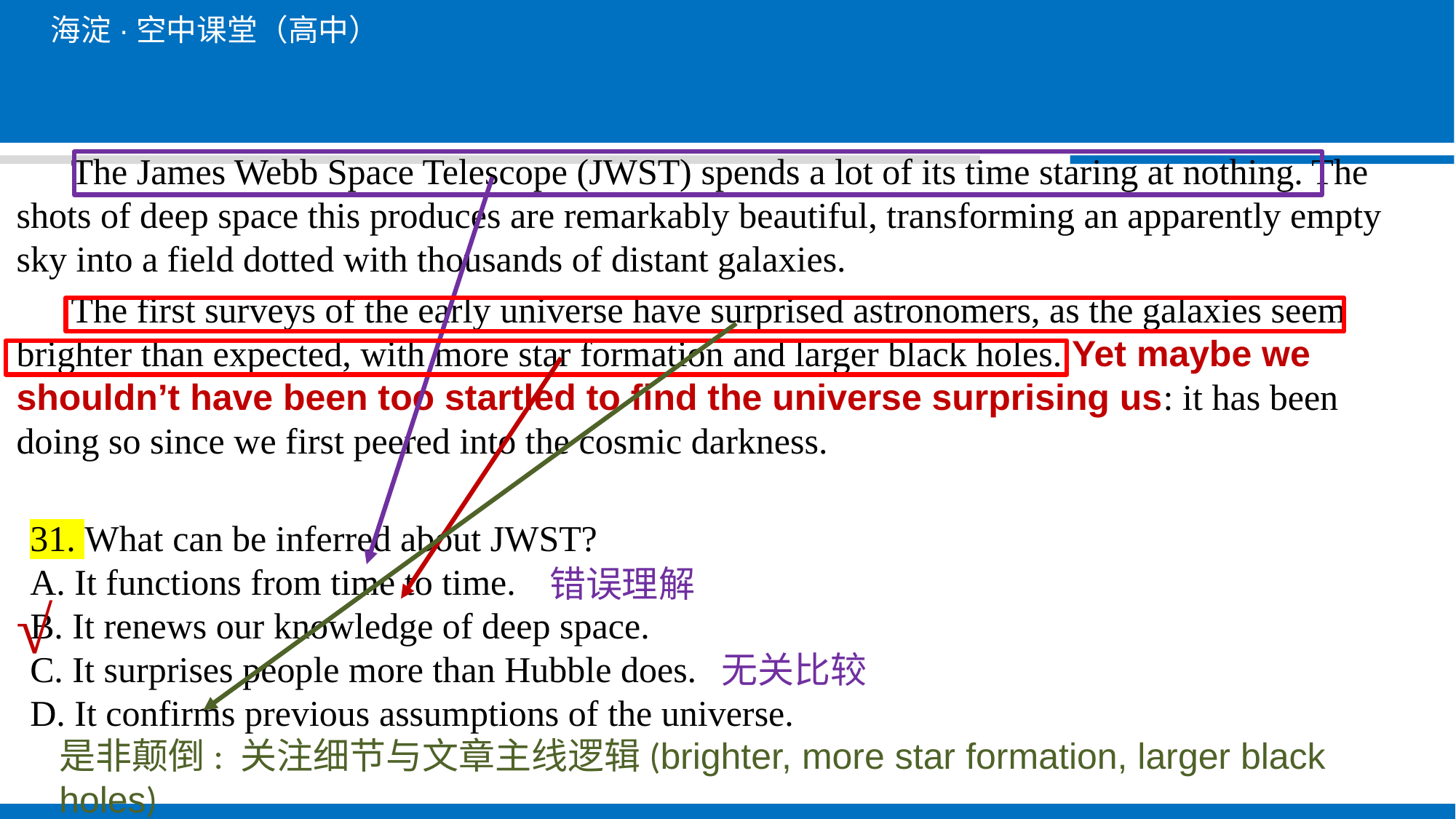

The James Webb Space Telescope (JWST) spends a lot of its time staring at nothing. The shots of deep space this produces are remarkably beautiful, transforming an apparently empty sky into a field dotted with thousands of distant galaxies.
The first surveys of the early universe have surprised astronomers, as the galaxies seem brighter than expected, with more star formation and larger black holes. Yet maybe we shouldn’t have been too startled to find the universe surprising us: it has been doing so since we first peered into the cosmic darkness.

# 31. What can be inferred about JWST? A. It functions from time to time. B. It renews our knowledge of deep space. C. It surprises people more than Hubble does. D. It confirms previous assumptions of the universe.
错误理解
√
无关比较
是非颠倒: 关注细节与文章主线逻辑(brighter, more star formation, larger black holes)